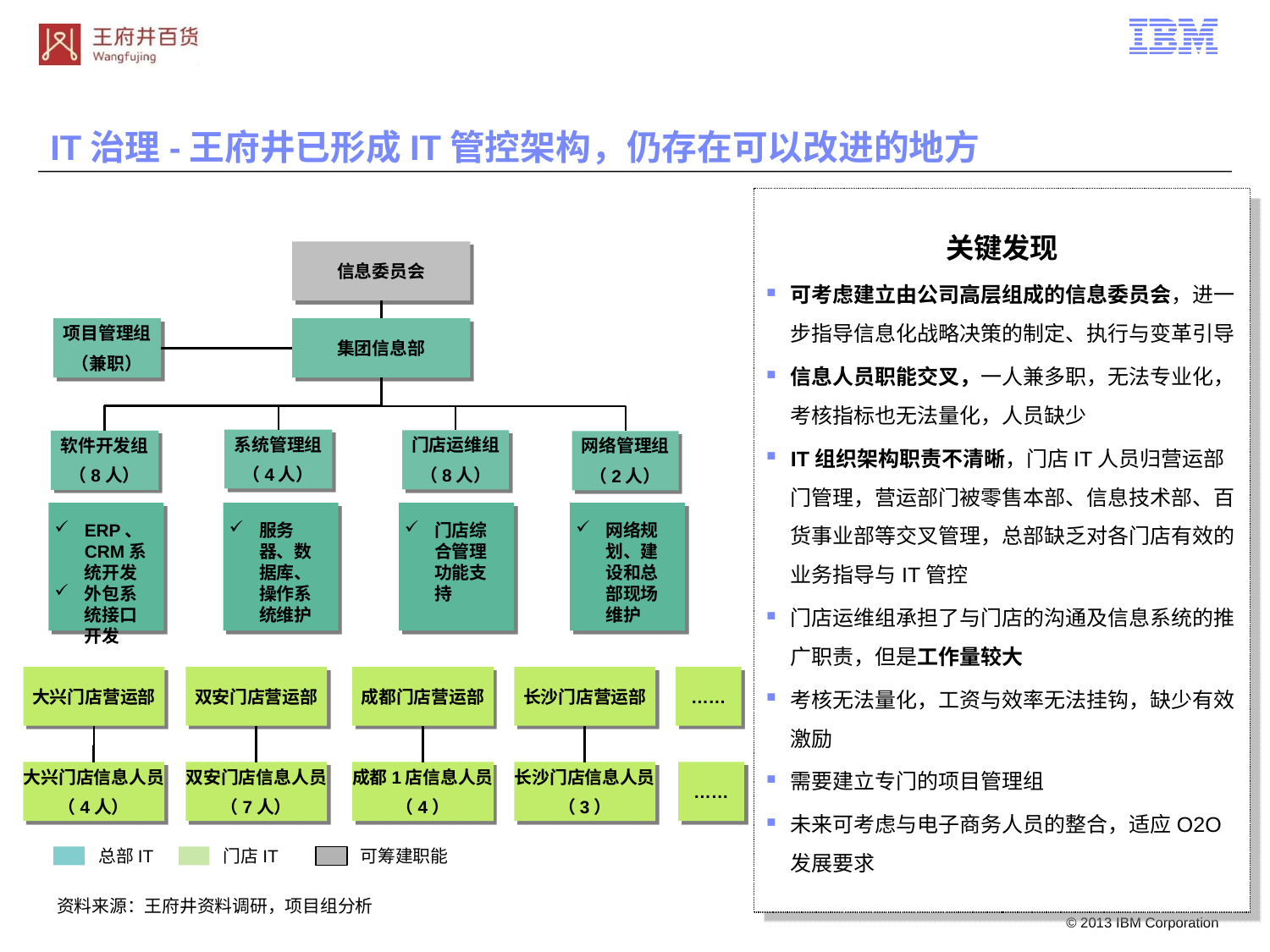

IT治理-王府井已形成IT管控架构，仍存在可以改进的地方
关键发现
可考虑建立由公司高层组成的信息委员会，进一步指导信息化战略决策的制定、执行与变革引导
信息人员职能交叉，一人兼多职，无法专业化，考核指标也无法量化，人员缺少
IT组织架构职责不清晰，门店IT人员归营运部门管理，营运部门被零售本部、信息技术部、百货事业部等交叉管理，总部缺乏对各门店有效的业务指导与IT管控
门店运维组承担了与门店的沟通及信息系统的推广职责，但是工作量较大
考核无法量化，工资与效率无法挂钩，缺少有效激励
需要建立专门的项目管理组
未来可考虑与电子商务人员的整合，适应O2O发展要求
信息委员会
项目管理组
（兼职）
集团信息部
系统管理组
（4人）
门店运维组
（8人）
软件开发组
（8人）
网络管理组
（2人）

ERP、CRM系统开发
外包系统接口开发
服务器、数据库、操作系统维护
门店综合管理功能支持
网络规划、建设和总部现场维护
大兴门店营运部
双安门店营运部
成都门店营运部
长沙门店营运部
……
大兴门店信息人员
（4人）
双安门店信息人员
（7人）
成都1店信息人员
（4）
长沙门店信息人员
（3）
……
总部IT
门店IT
可筹建职能

资料来源：王府井资料调研，项目组分析
112